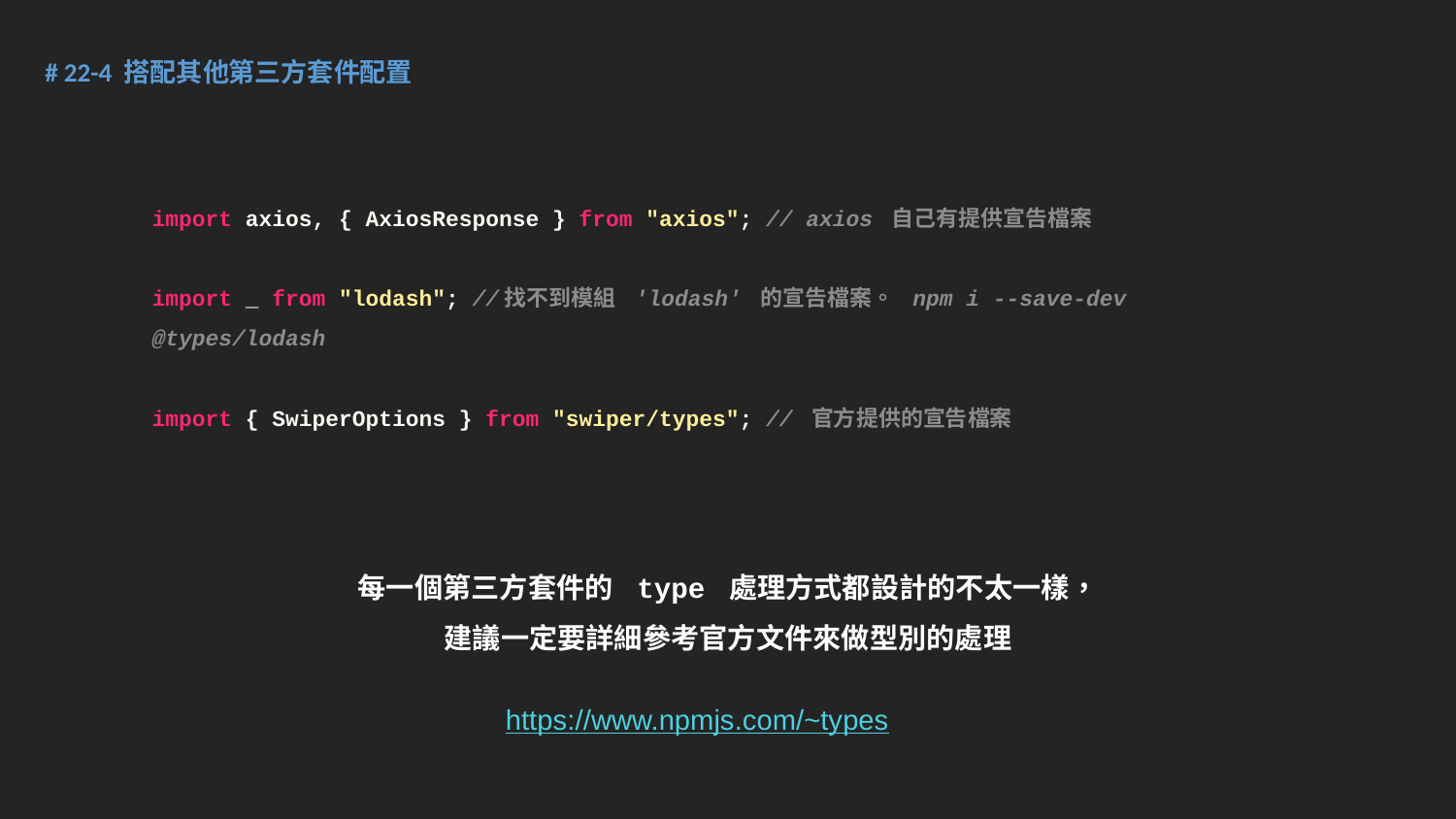

# 22-4 搭配其他第三方套件配置
import axios, { AxiosResponse } from "axios"; // axios 自己有提供宣告檔案

import _ from "lodash"; //找不到模組 'lodash' 的宣告檔案。 npm i --save-dev @types/lodash

import { SwiperOptions } from "swiper/types"; // 官方提供的宣告檔案
每一個第三方套件的 type 處理方式都設計的不太一樣，建議一定要詳細參考官方文件來做型別的處理
https://www.npmjs.com/~types